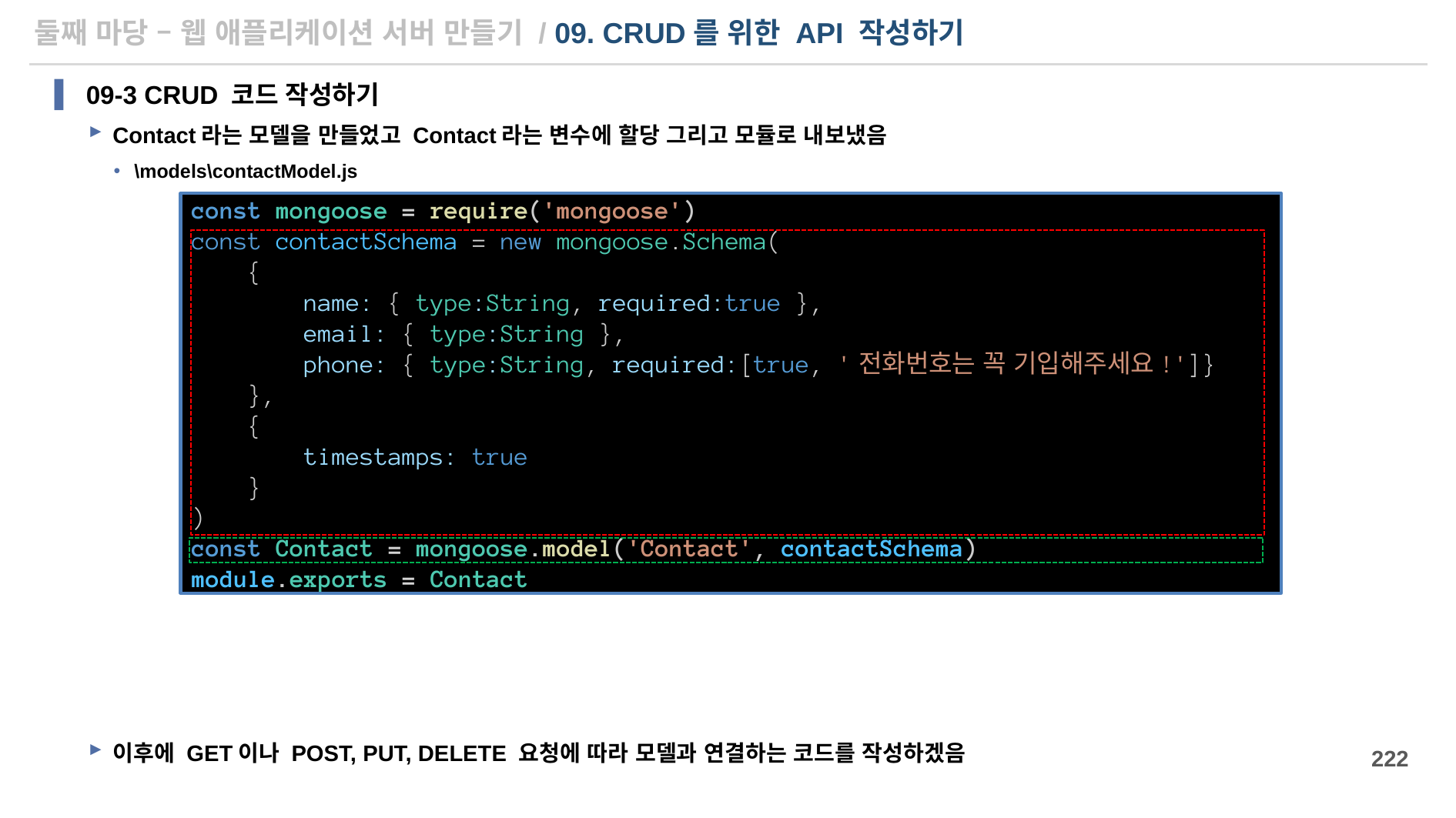

# 둘째 마당 – 웹 애플리케이션 서버 만들기 / 09. CRUD를 위한 API 작성하기
09-3 CRUD 코드 작성하기
Contact라는 모델을 만들었고 Contact라는 변수에 할당 그리고 모듈로 내보냈음
\models\contactModel.js

이후에 GET이나 POST, PUT, DELETE 요청에 따라 모델과 연결하는 코드를 작성하겠음

const mongoose = require('mongoose')
const contactSchema = new mongoose.Schema(
    {
        name: { type:String, required:true },
        email: { type:String },
        phone: { type:String, required:[true, '전화번호는 꼭 기입해주세요!']}
    },
    {
        timestamps: true
    }
)
const Contact = mongoose.model('Contact', contactSchema)
module.exports = Contact

222